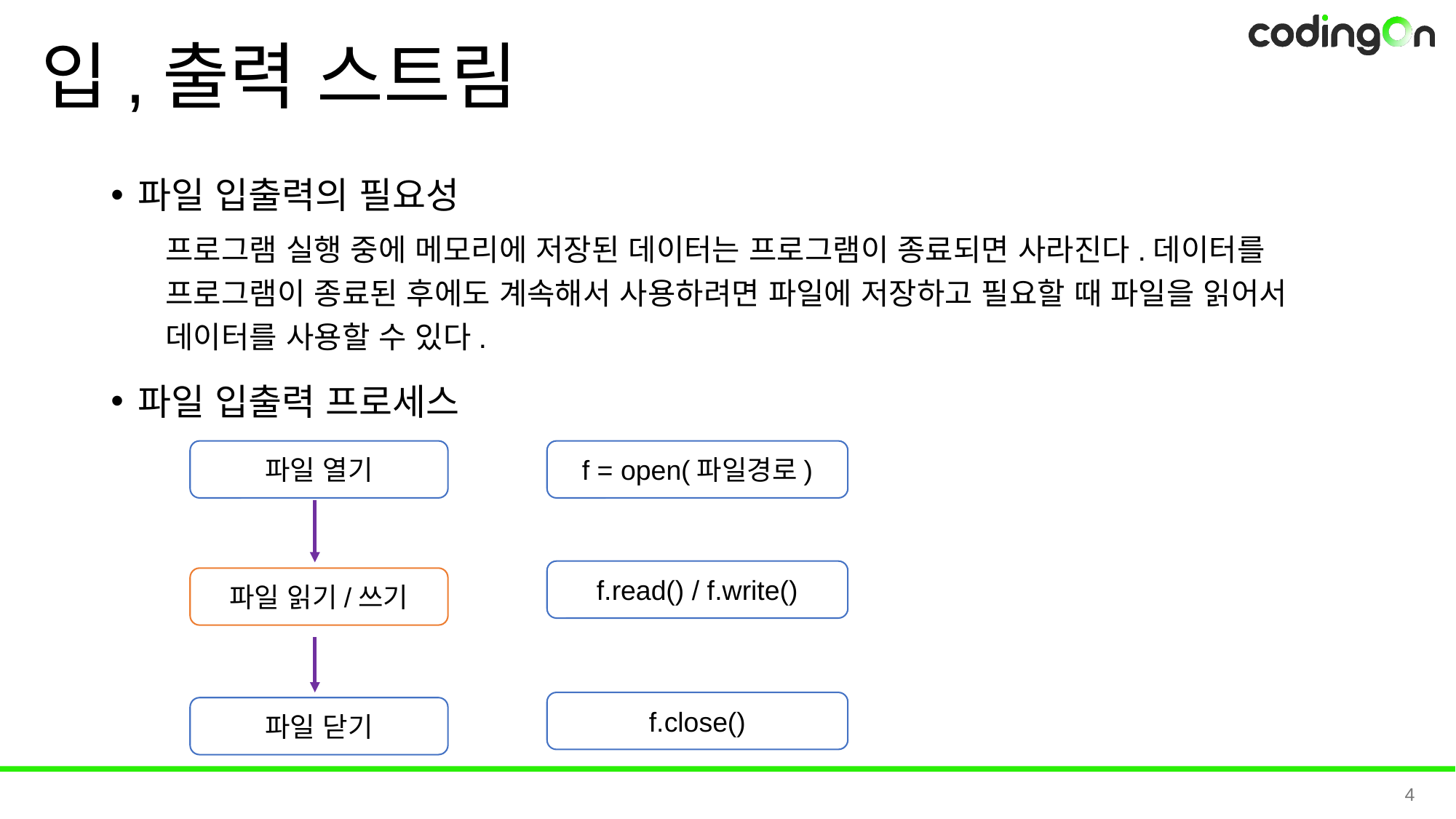

# 입,출력 스트림
파일 입출력의 필요성
프로그램 실행 중에 메모리에 저장된 데이터는 프로그램이 종료되면 사라진다.데이터를 프로그램이 종료된 후에도 계속해서 사용하려면 파일에 저장하고 필요할 때 파일을 읽어서 데이터를 사용할 수 있다.
파일 입출력 프로세스

f = open(파일경로)
파일 열기
f.read() / f.write()
파일 읽기/쓰기
f.close()
파일 닫기
4